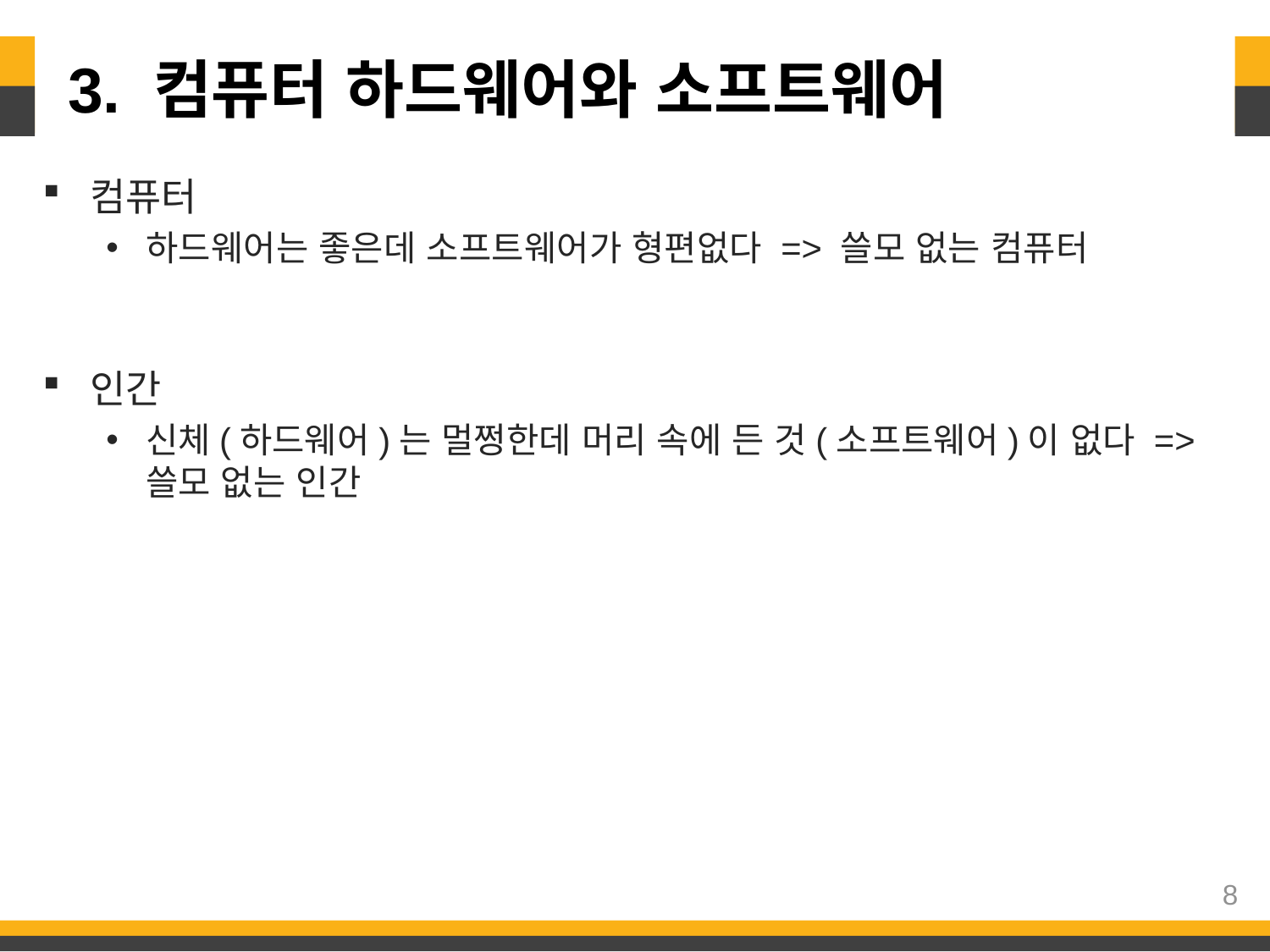

# 3. 컴퓨터 하드웨어와 소프트웨어
컴퓨터
하드웨어는 좋은데 소프트웨어가 형편없다 => 쓸모 없는 컴퓨터

인간
신체(하드웨어)는 멀쩡한데 머리 속에 든 것(소프트웨어)이 없다 => 쓸모 없는 인간

컴퓨터나 인간이나 진짜 중요한 것은 소프트웨어다
8